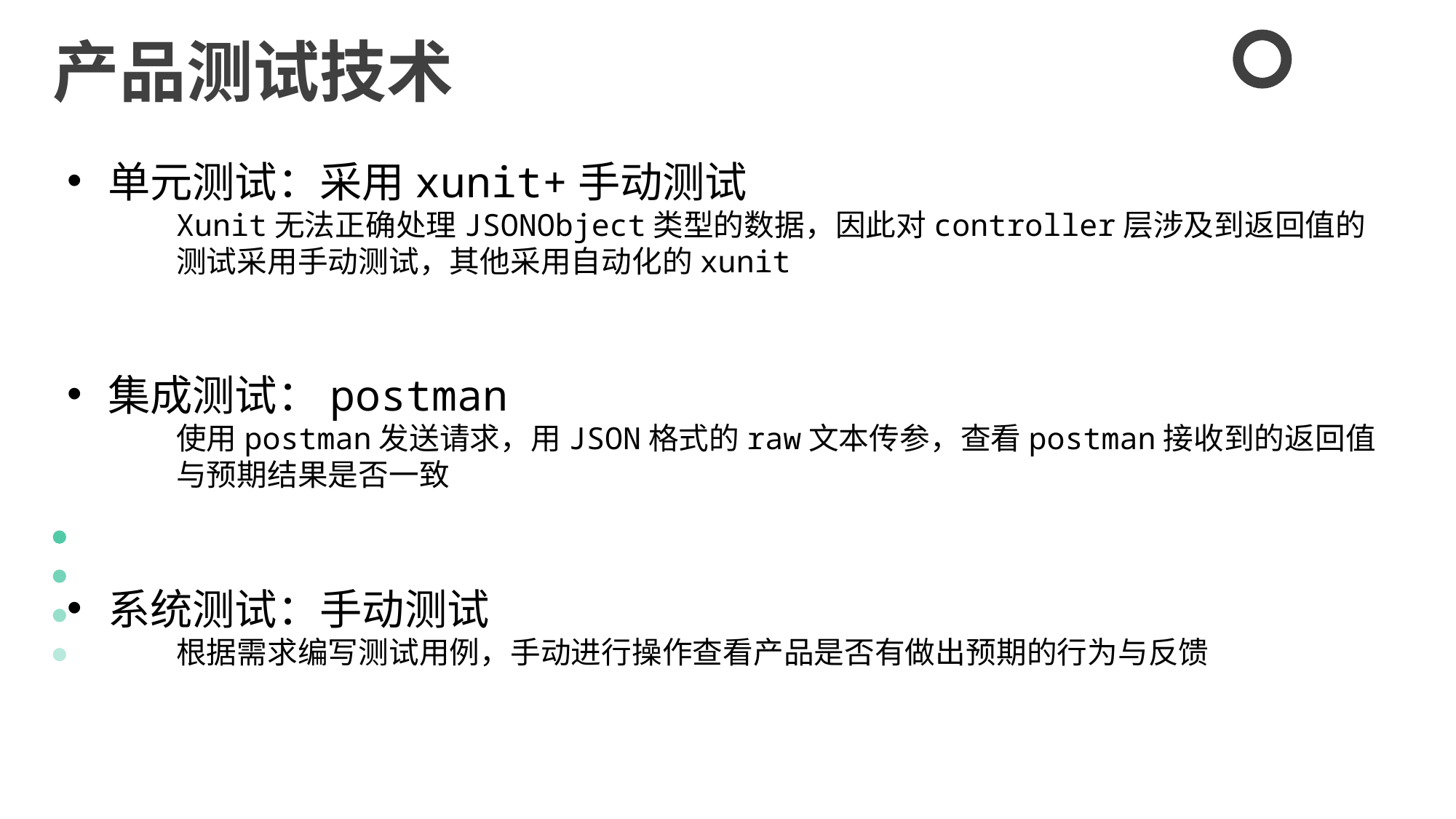

产品测试技术

单元测试：采用xunit+手动测试
Xunit无法正确处理JSONObject类型的数据，因此对controller层涉及到返回值的测试采用手动测试，其他采用自动化的xunit

集成测试：postman
使用postman发送请求，用JSON格式的raw文本传参，查看postman接收到的返回值与预期结果是否一致

系统测试：手动测试
根据需求编写测试用例，手动进行操作查看产品是否有做出预期的行为与反馈